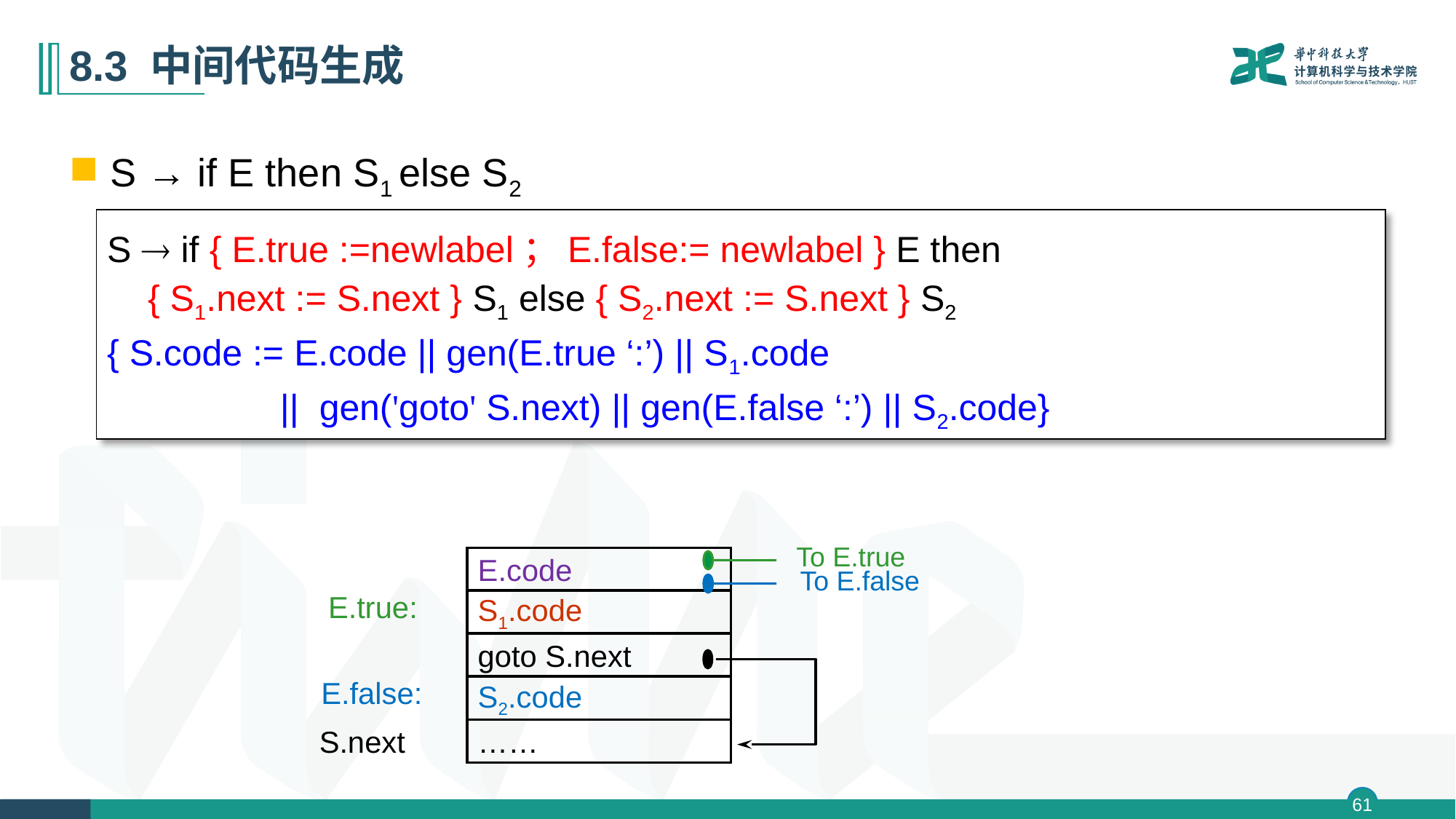

# 8.3 中间代码生成
S → if E then S1 else S2
S → if { E.true :=newlabel；E.false:= newlabel } E then
    { S1.next := S.next } S1 else { S2.next := S.next } S2
{ S.code := E.code || gen(E.true ‘:’) || S1.code
                 ||  gen('goto' S.next) || gen(E.false ‘:’) || S2.code}
To E.true
E.code
To E.false

E.true:
S1.code
goto S.next

E.false:
S2.code
S.next
……